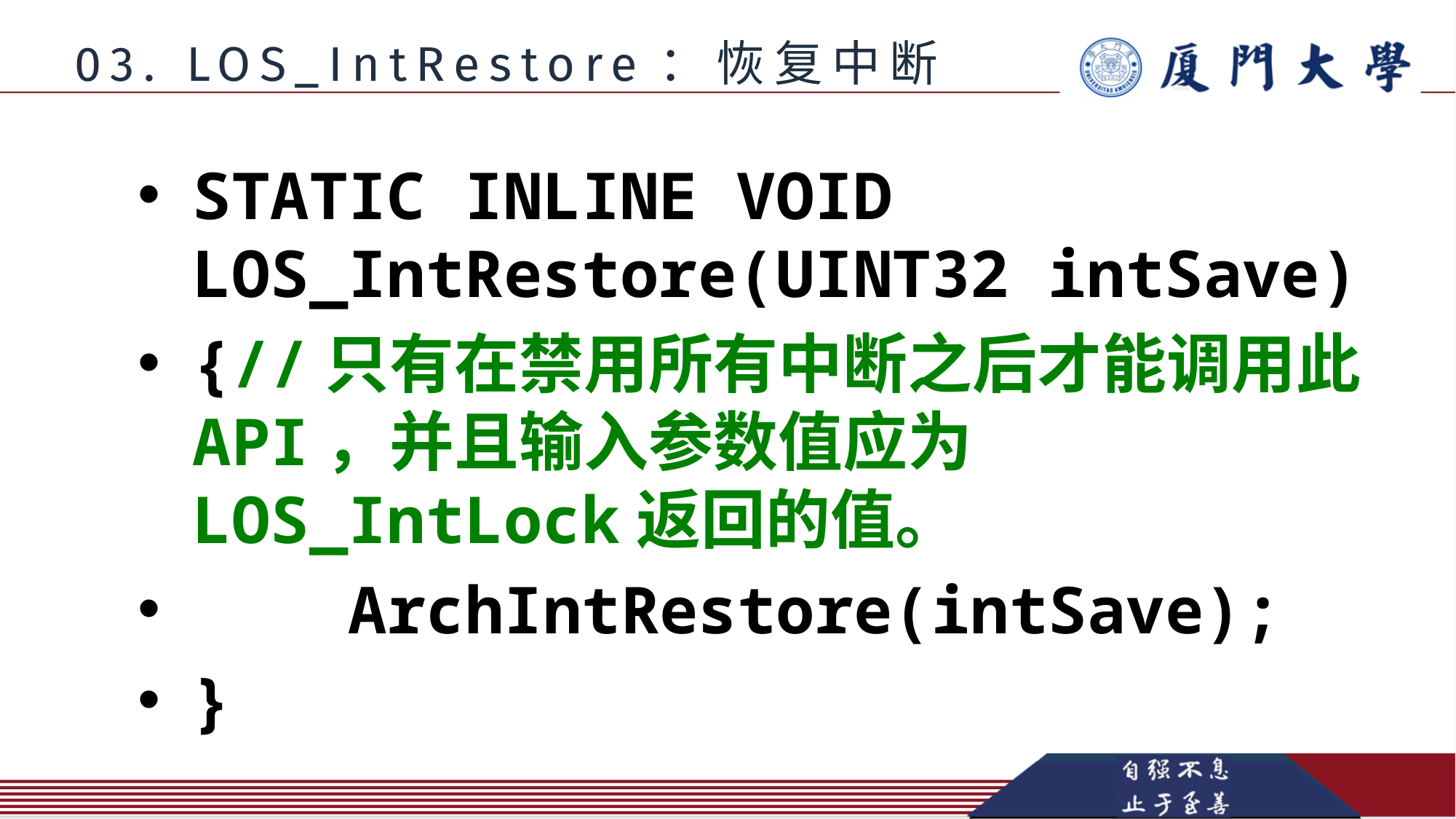

03. LOS_IntRestore：恢复中断
STATIC INLINE VOID LOS_IntRestore(UINT32 intSave)
{//只有在禁用所有中断之后才能调用此API，并且输入参数值应为LOS_IntLock返回的值。
    ArchIntRestore(intSave);
}

作用：恢复到使用LOS_IntLock关闭所有中断之前的状态，恢复关中断前的CPRS（程序状态寄存器）的值。
参数：LOS_IntLock返回的值（关中断前的CPRS（程序状态寄存器）的值）
返回值：空